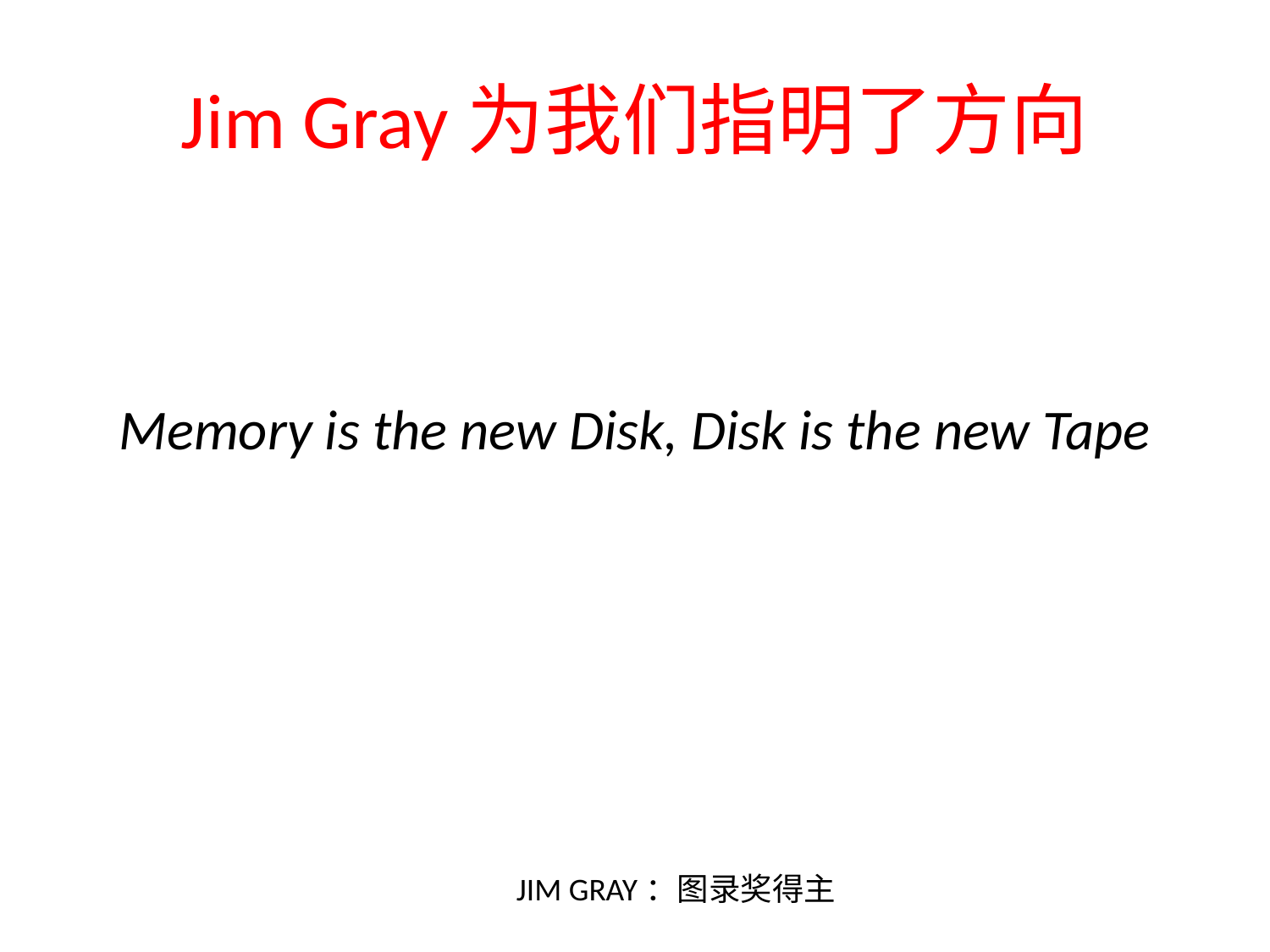

Jim Gray为我们指明了方向
Memory is the new Disk, Disk is the new Tape
Jim Gray：图录奖得主